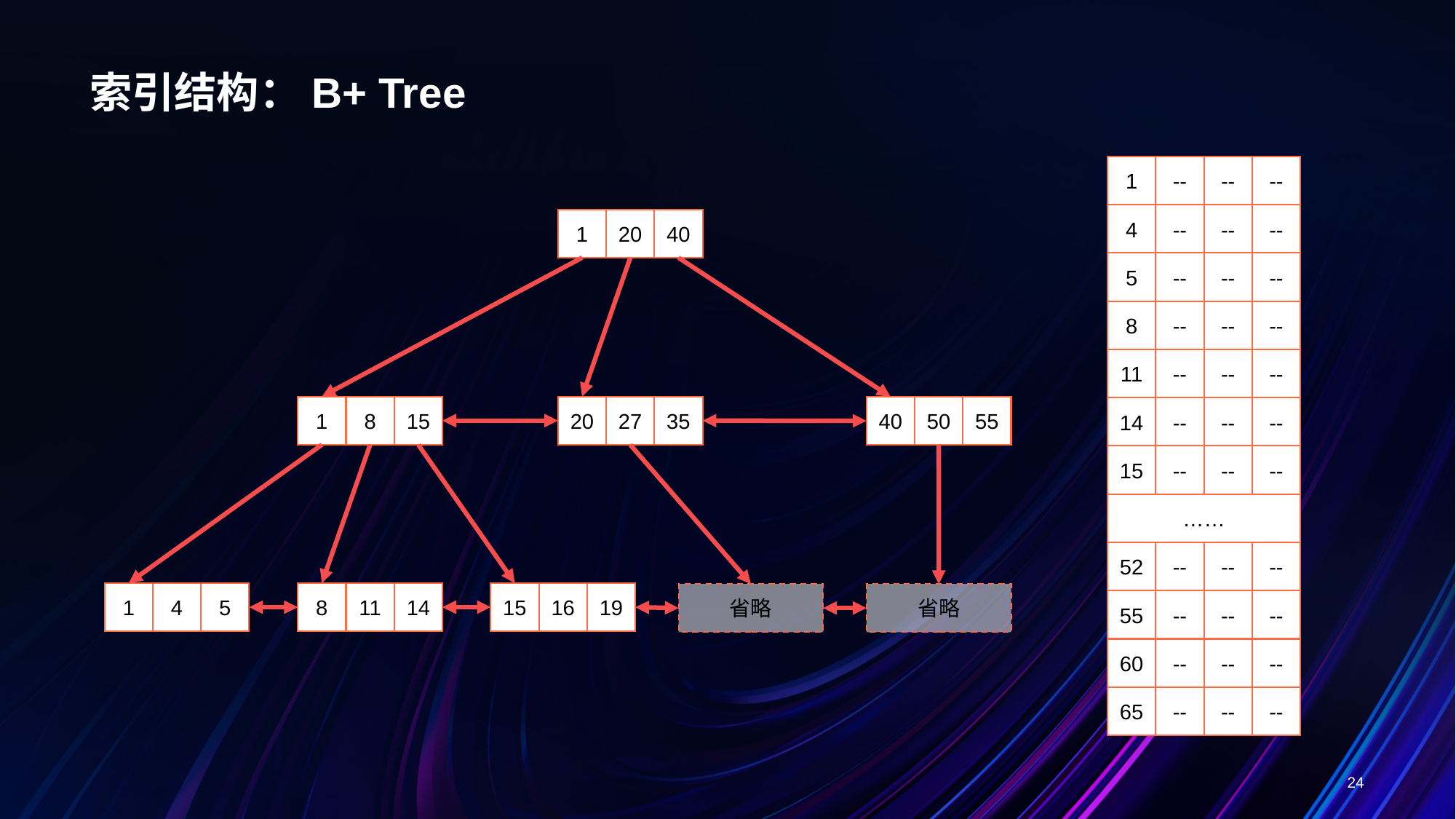

# 索引结构：B+ Tree
--
--
--
1
--
--
--
4
--
--
--
5
--
--
--
8
--
--
--
11
--
--
--
14
--
--
--
15
……
--
--
--
52
--
--
--
55
--
--
--
60
--
--
--
65
40
20
1
15
8
1
35
27
20
55
50
40
5
4
1
14
11
8
19
16
15
省略
省略
24